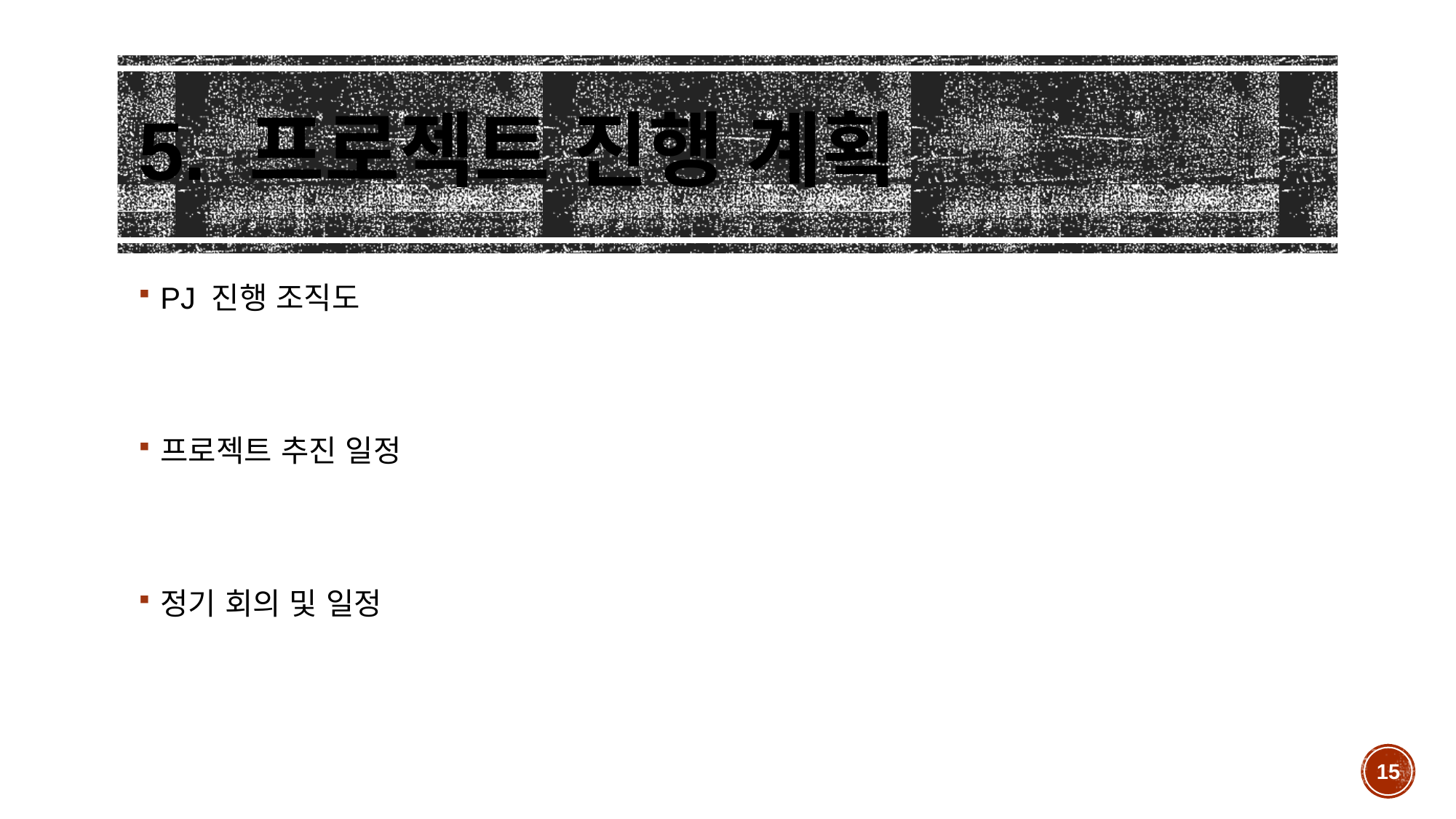

# 5. 프로젝트 진행 계획

PJ 진행 조직도

프로젝트 추진 일정

정기 회의 및 일정

15